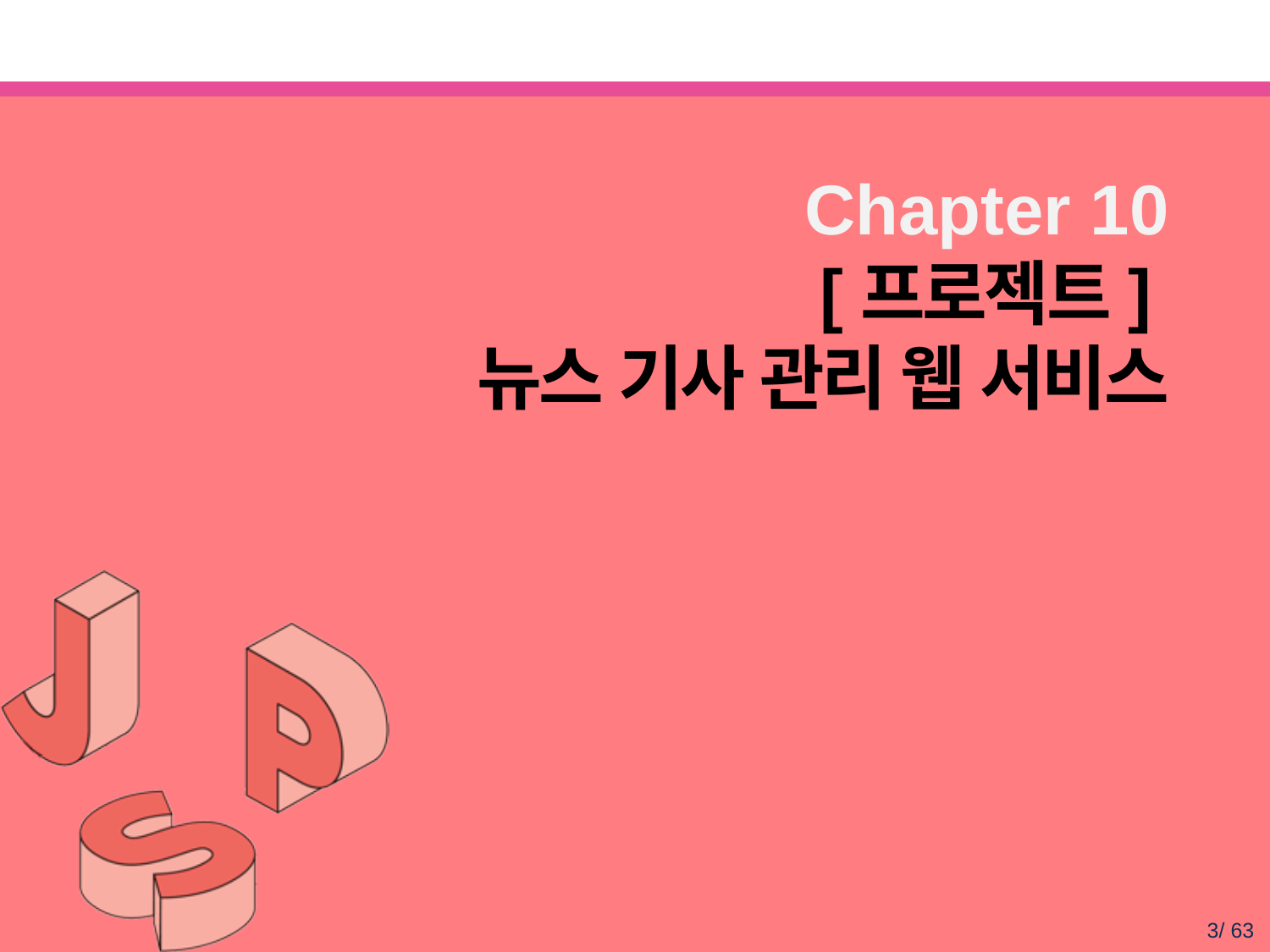

Chapter 10
[프로젝트]
뉴스 기사 관리 웹 서비스